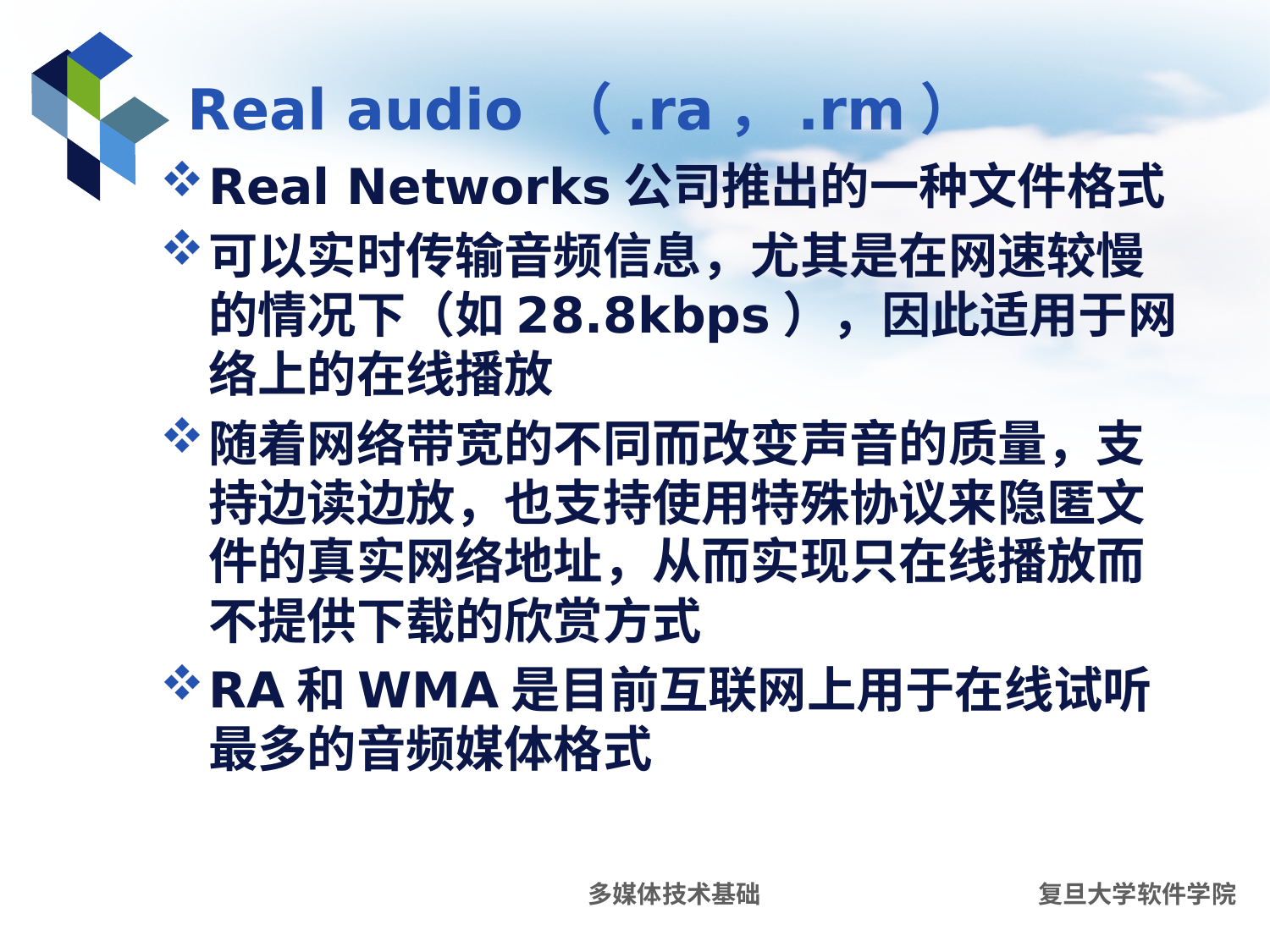

# Real audio （.ra，.rm）
Real Networks公司推出的一种文件格式
可以实时传输音频信息，尤其是在网速较慢的情况下（如28.8kbps），因此适用于网络上的在线播放
随着网络带宽的不同而改变声音的质量，支持边读边放，也支持使用特殊协议来隐匿文件的真实网络地址，从而实现只在线播放而不提供下载的欣赏方式
RA和WMA是目前互联网上用于在线试听最多的音频媒体格式
多媒体技术基础